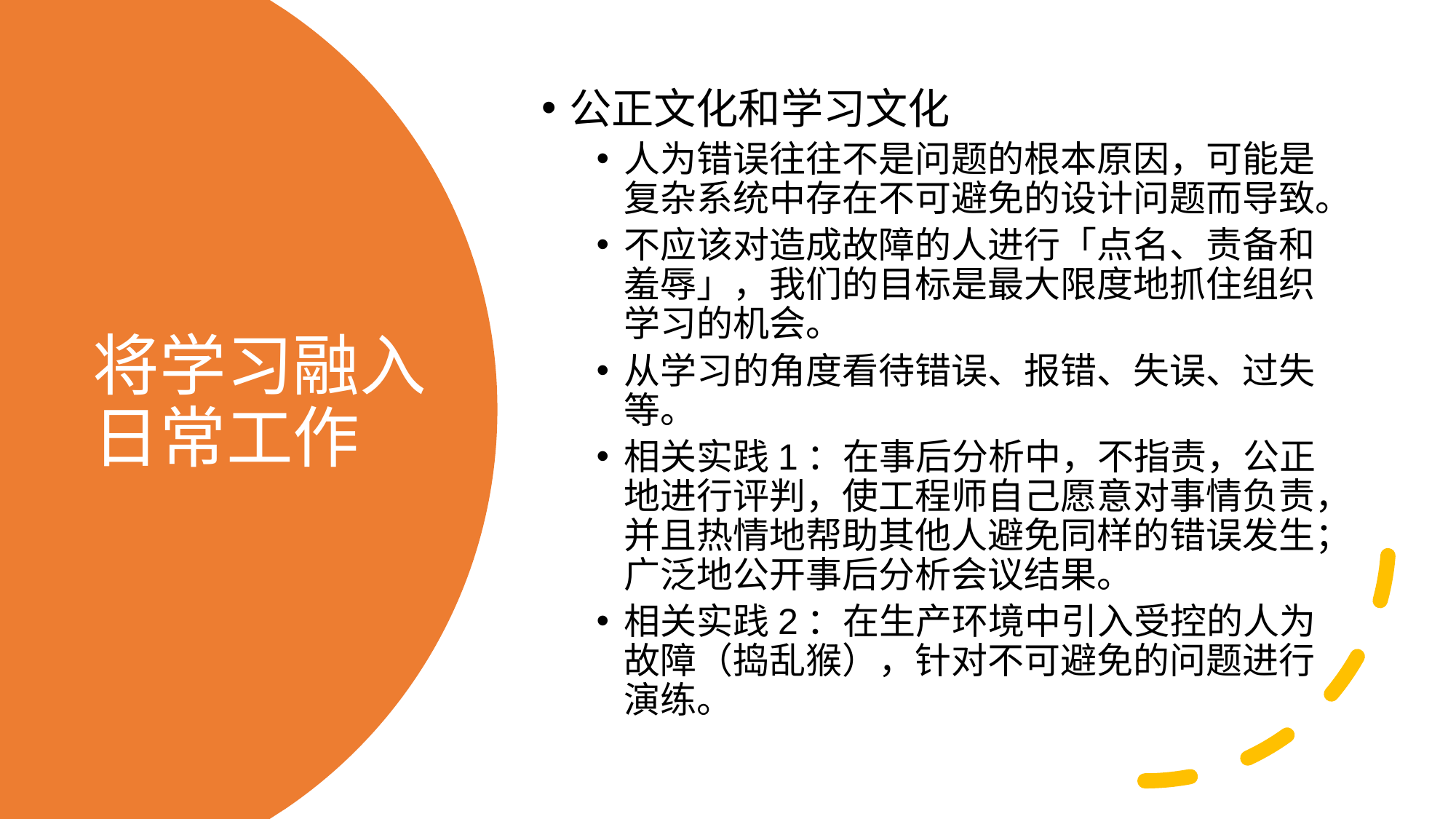

公正文化和学习文化
人为错误往往不是问题的根本原因，可能是复杂系统中存在不可避免的设计问题而导致。
不应该对造成故障的人进行「点名、责备和羞辱」，我们的目标是最大限度地抓住组织学习的机会。
从学习的角度看待错误、报错、失误、过失等。
相关实践1：在事后分析中，不指责，公正地进行评判，使工程师自己愿意对事情负责，并且热情地帮助其他人避免同样的错误发生；广泛地公开事后分析会议结果。
相关实践2：在生产环境中引入受控的人为故障（捣乱猴），针对不可避免的问题进行演练。
# 将学习融入日常工作